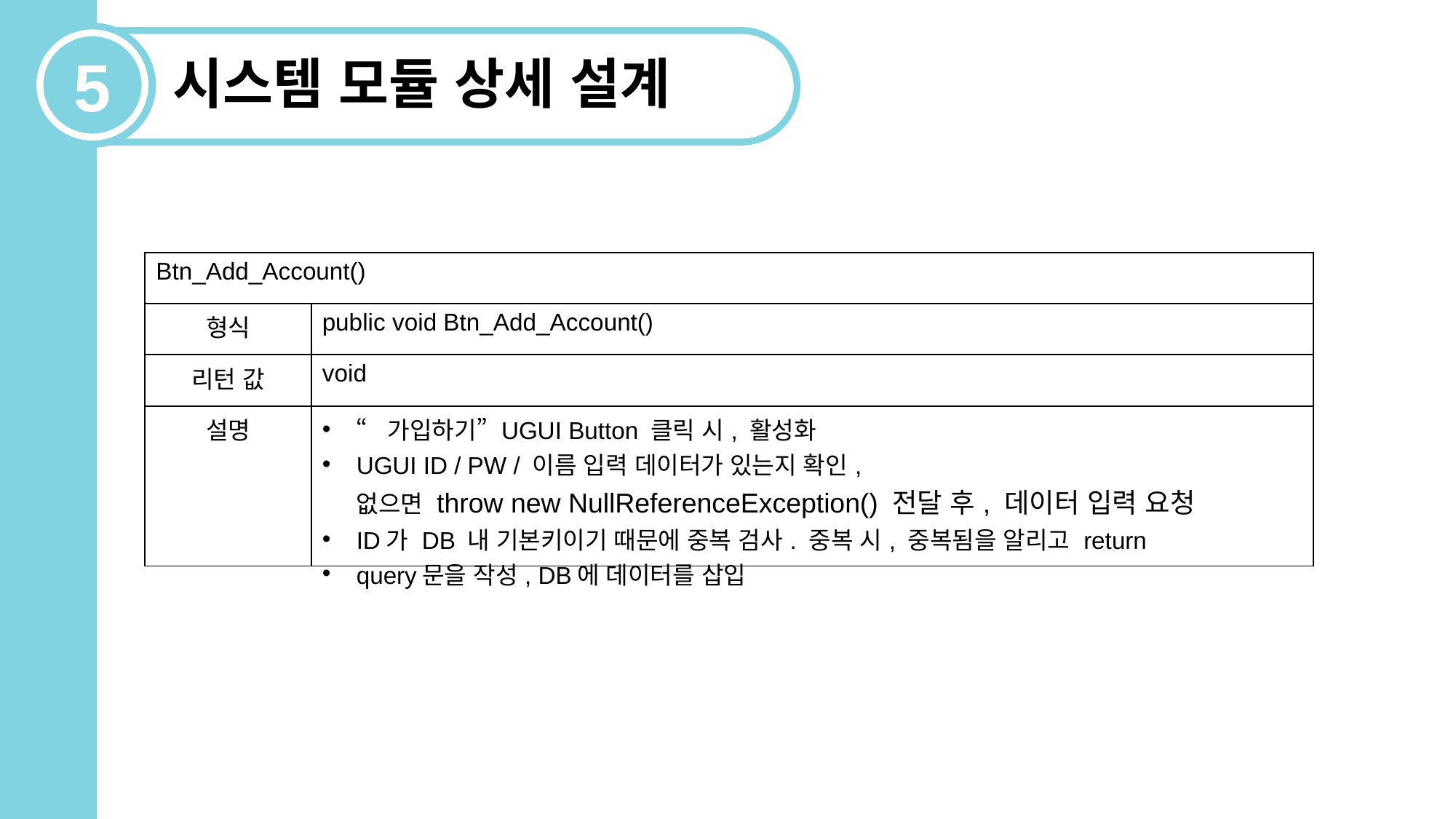

5
시스템 모듈 상세 설계
| Btn\_Add\_Account() |  |
| --- | --- |
| 형식 | public void Btn\_Add\_Account() |
| 리턴 값 | void |
| 설명 | “가입하기” UGUI Button 클릭 시, 활성화 UGUI ID / PW / 이름 입력 데이터가 있는지 확인, 없으면 throw new NullReferenceException() 전달 후, 데이터 입력 요청 ID가 DB 내 기본키이기 때문에 중복 검사. 중복 시, 중복됨을 알리고 return query문을 작성, DB에 데이터를 삽입 |